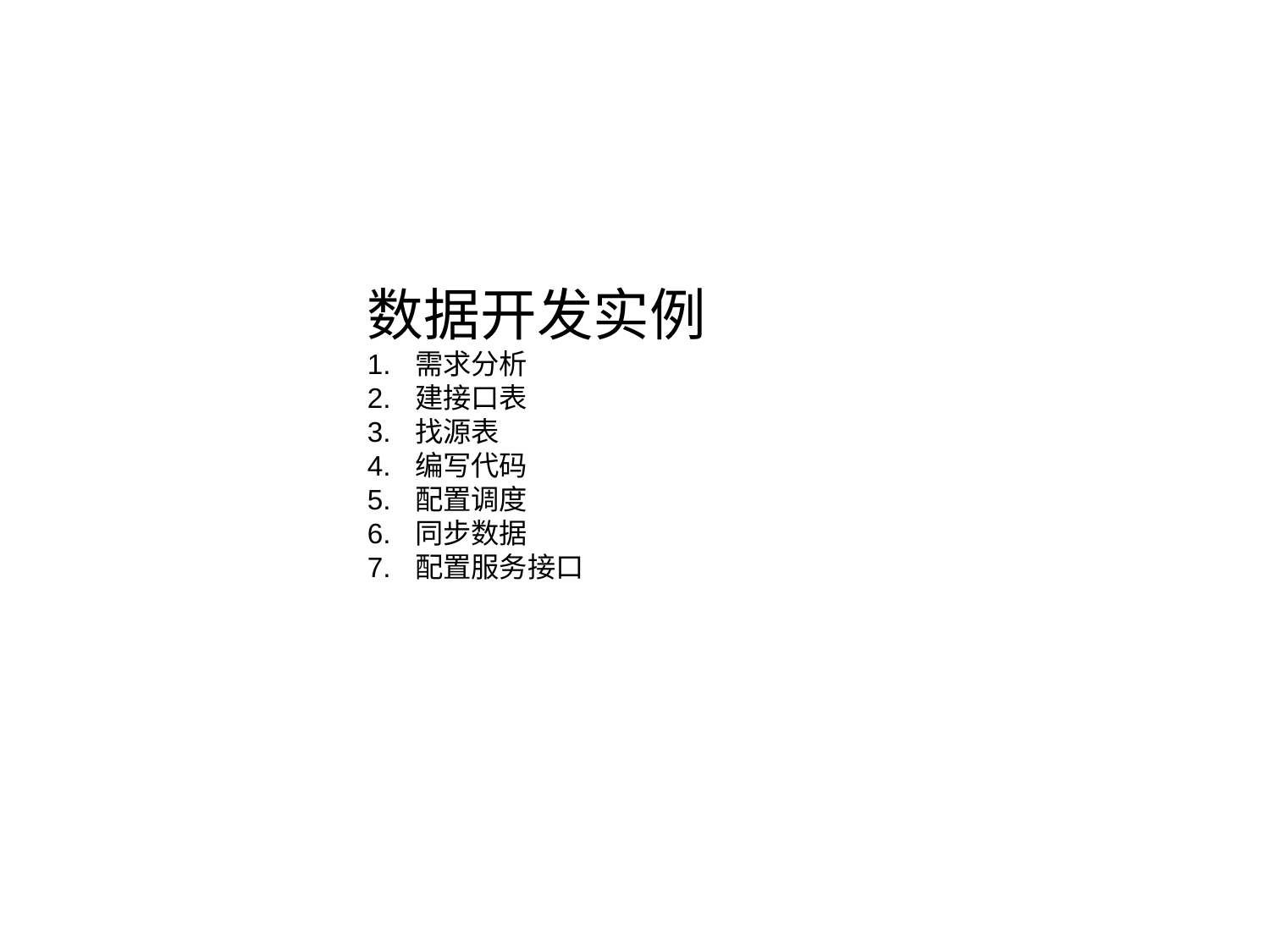

数据开发实例
需求分析
建接口表
找源表
编写代码
配置调度
同步数据
配置服务接口